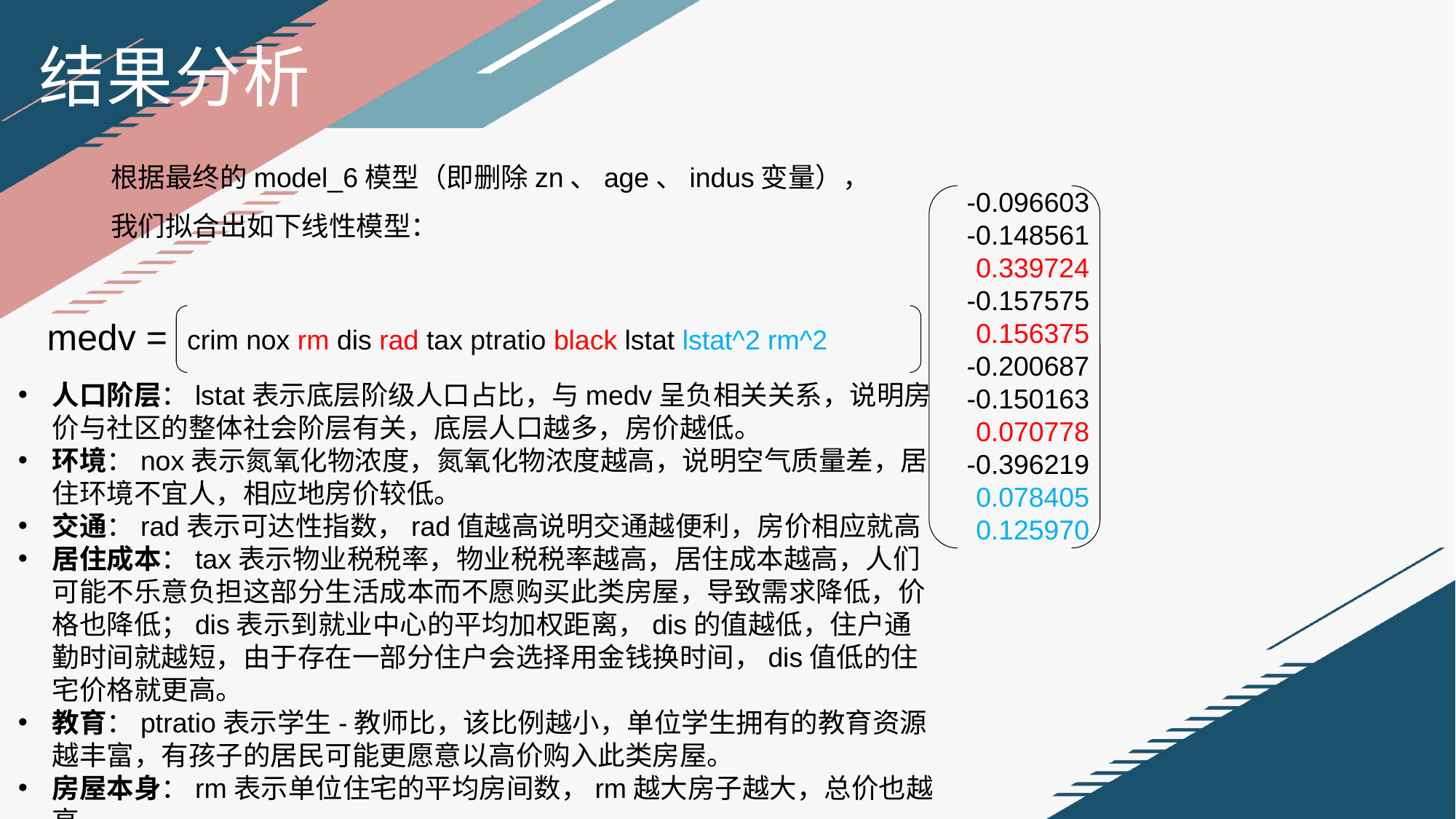

结果分析
根据最终的model_6模型（即删除zn、age、indus变量），
我们拟合出如下线性模型：
-0.096603
-0.148561
 0.339724
-0.157575
0.156375
-0.200687
-0.150163
0.070778
-0.396219
0.078405
0.125970

medv =
crim nox rm dis rad tax ptratio black lstat lstat^2 rm^2
人口阶层：lstat表示底层阶级人口占比，与medv呈负相关关系，说明房价与社区的整体社会阶层有关，底层人口越多，房价越低。
环境：nox表示氮氧化物浓度，氮氧化物浓度越高，说明空气质量差，居住环境不宜人，相应地房价较低。
交通：rad表示可达性指数，rad值越高说明交通越便利，房价相应就高
居住成本：tax表示物业税税率，物业税税率越高，居住成本越高，人们可能不乐意负担这部分生活成本而不愿购买此类房屋，导致需求降低，价格也降低；dis表示到就业中心的平均加权距离，dis的值越低，住户通勤时间就越短，由于存在一部分住户会选择用金钱换时间，dis值低的住宅价格就更高。
教育：ptratio表示学生-教师比，该比例越小，单位学生拥有的教育资源越丰富，有孩子的居民可能更愿意以高价购入此类房屋。
房屋本身：rm表示单位住宅的平均房间数，rm越大房子越大，总价也越高。